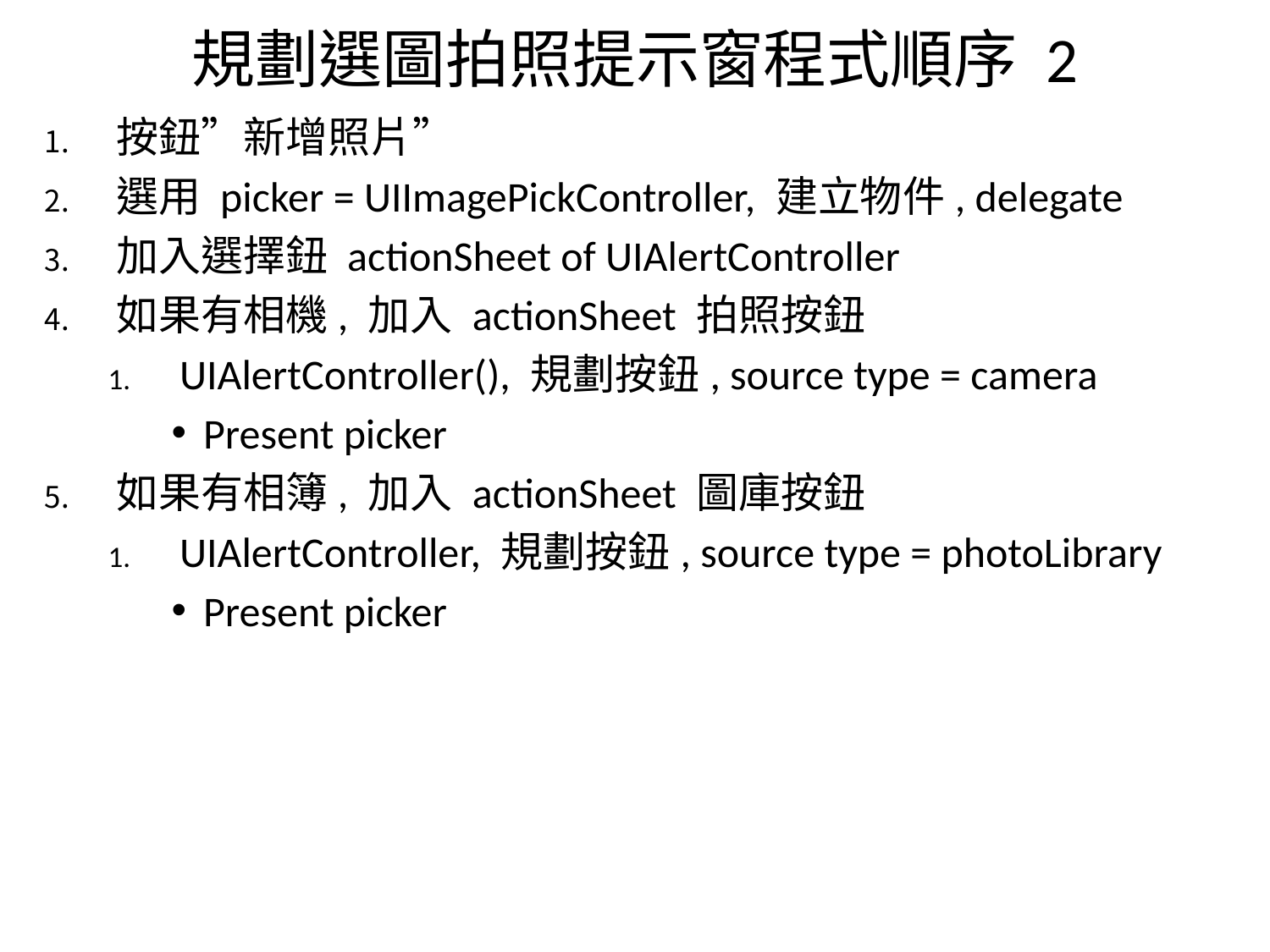

# 規劃選圖拍照提示窗程式順序 2
按鈕”新增照片”
選用 picker = UIImagePickController, 建立物件, delegate
加入選擇鈕 actionSheet of UIAlertController
如果有相機, 加入 actionSheet 拍照按鈕
UIAlertController(), 規劃按鈕, source type = camera
Present picker
如果有相簿, 加入 actionSheet 圖庫按鈕
UIAlertController, 規劃按鈕, source type = photoLibrary
Present picker